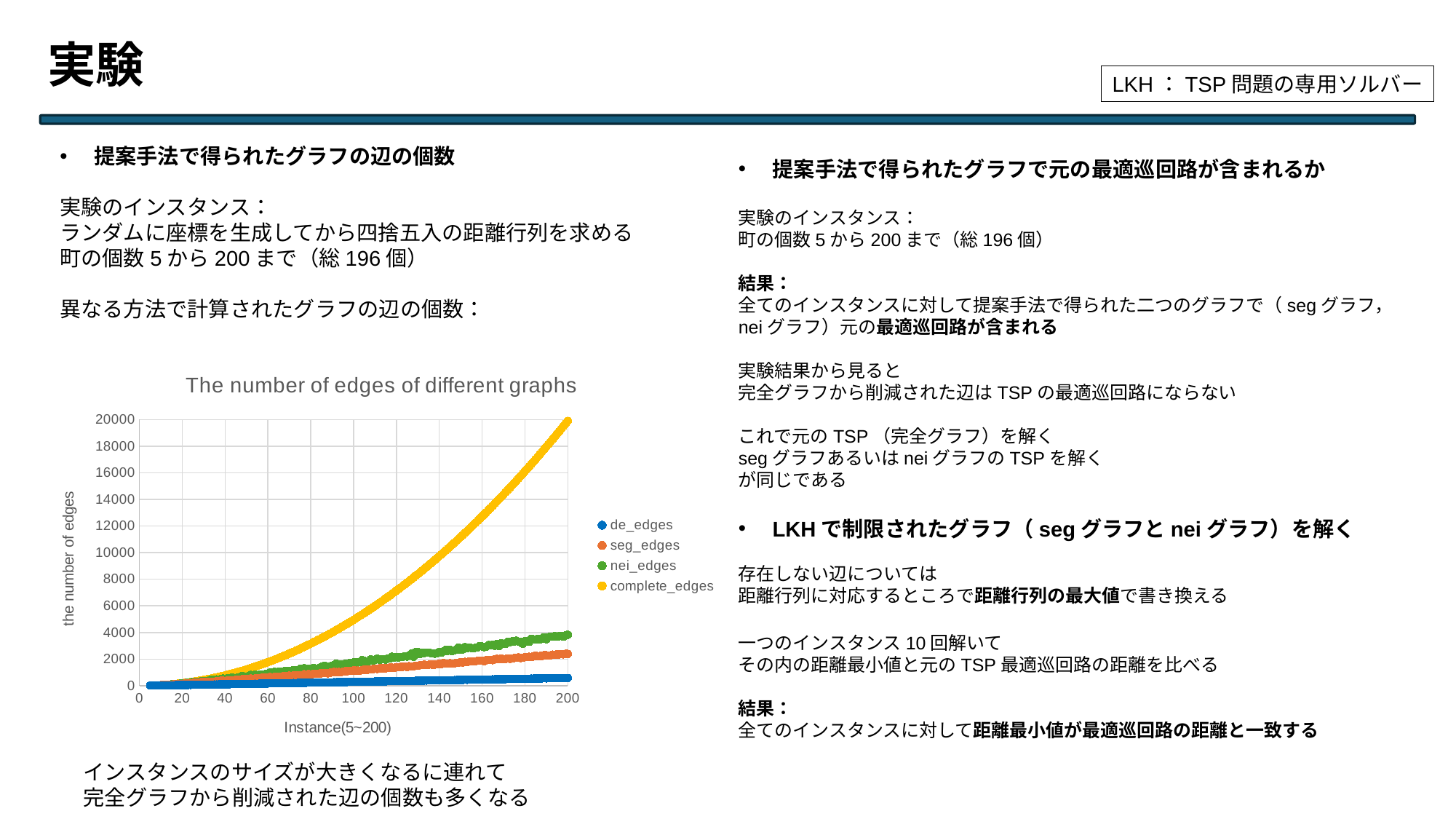

実験
LKH：TSP問題の専用ソルバー

提案手法で得られたグラフの辺の個数

実験のインスタンス：
ランダムに座標を生成してから四捨五入の距離行列を求める
町の個数5から200まで（総196個）

異なる方法で計算されたグラフの辺の個数：
提案手法で得られたグラフで元の最適巡回路が含まれるか

実験のインスタンス：
町の個数5から200まで（総196個）

結果：
全てのインスタンスに対して提案手法で得られた二つのグラフで（segグラフ，neiグラフ）元の最適巡回路が含まれる

実験結果から見ると
完全グラフから削減された辺はTSPの最適巡回路にならない

これで元のTSP（完全グラフ）を解く
segグラフあるいはneiグラフのTSPを解く
が同じである

LKHで制限されたグラフ（segグラフとneiグラフ）を解く

存在しない辺については
距離行列に対応するところで距離行列の最大値で書き換える

一つのインスタンス10回解いて
その内の距離最小値と元のTSP最適巡回路の距離を比べる

結果：
全てのインスタンスに対して距離最小値が最適巡回路の距離と一致する

### Chart: The number of edges of different graphs

| Category |  |  |  |  |
|---|---|---|---|---|
インスタンスのサイズが大きくなるに連れて
完全グラフから削減された辺の個数も多くなる